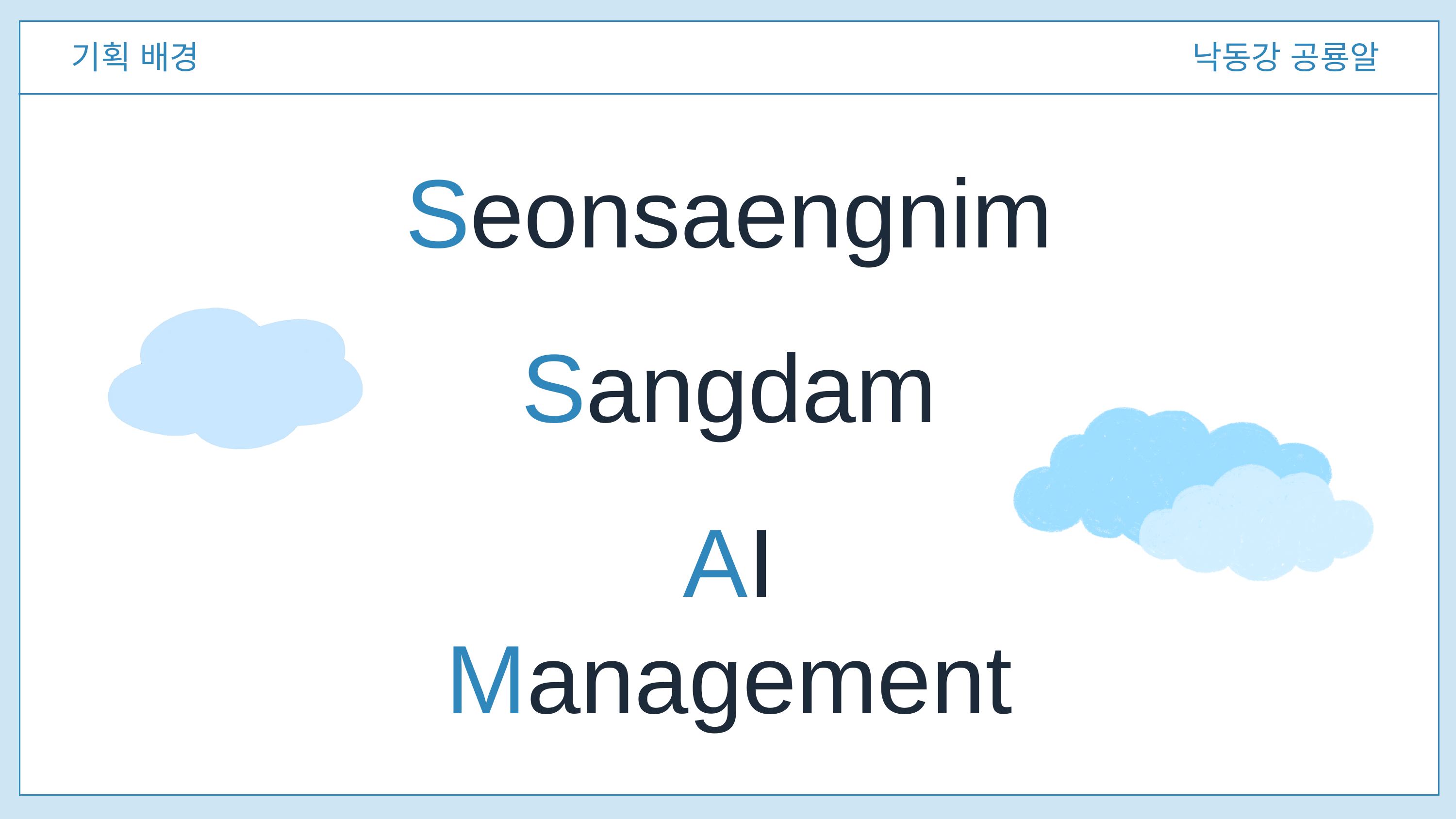

기획 배경
낙동강 공룡알

Seonsaengnim
Sangdam
AI
Management